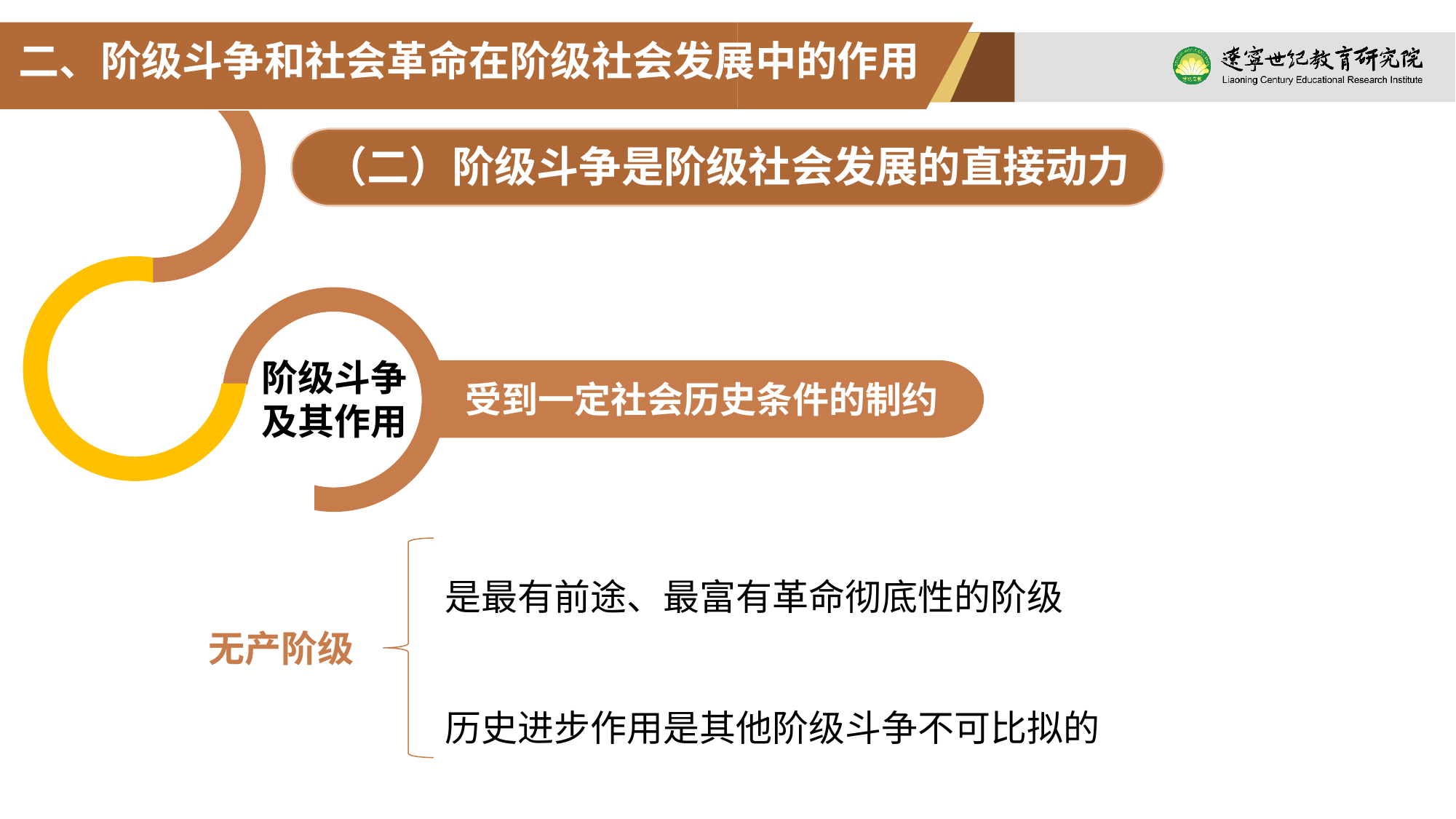

二、阶级斗争和社会革命在阶级社会发展中的作用

阶级斗争
及其作用
受到一定社会历史条件的制约

（二）阶级斗争是阶级社会发展的直接动力

是最有前途、最富有革命彻底性的阶级

历史进步作用是其他阶级斗争不可比拟的
无产阶级